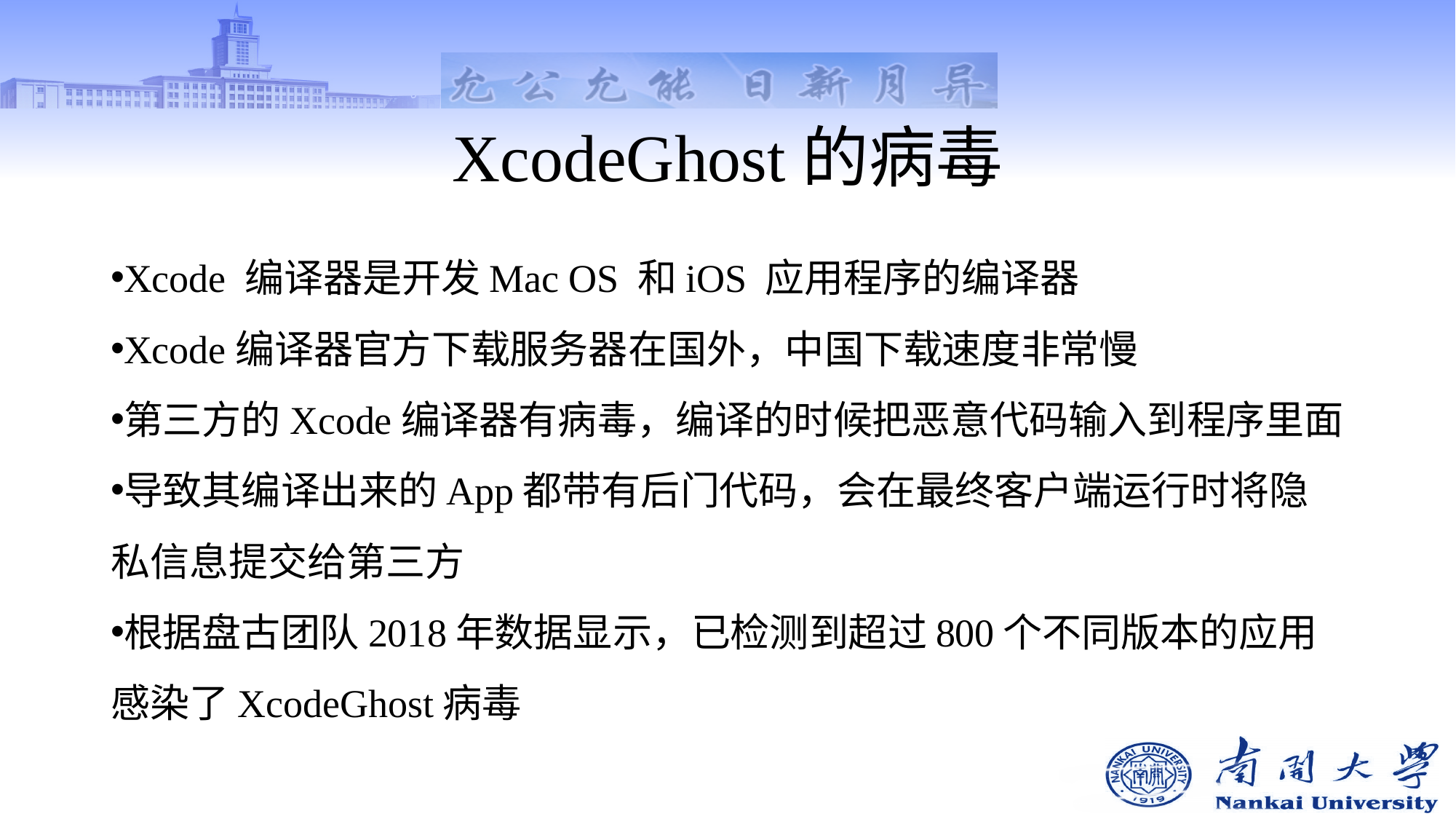

# XcodeGhost的病毒
Xcode 编译器是开发Mac OS 和iOS 应用程序的编译器
Xcode编译器官方下载服务器在国外，中国下载速度非常慢
第三方的Xcode编译器有病毒，编译的时候把恶意代码输入到程序里面
导致其编译出来的App都带有后门代码，会在最终客户端运行时将隐私信息提交给第三方
根据盘古团队2018年数据显示，已检测到超过800个不同版本的应用感染了XcodeGhost病毒